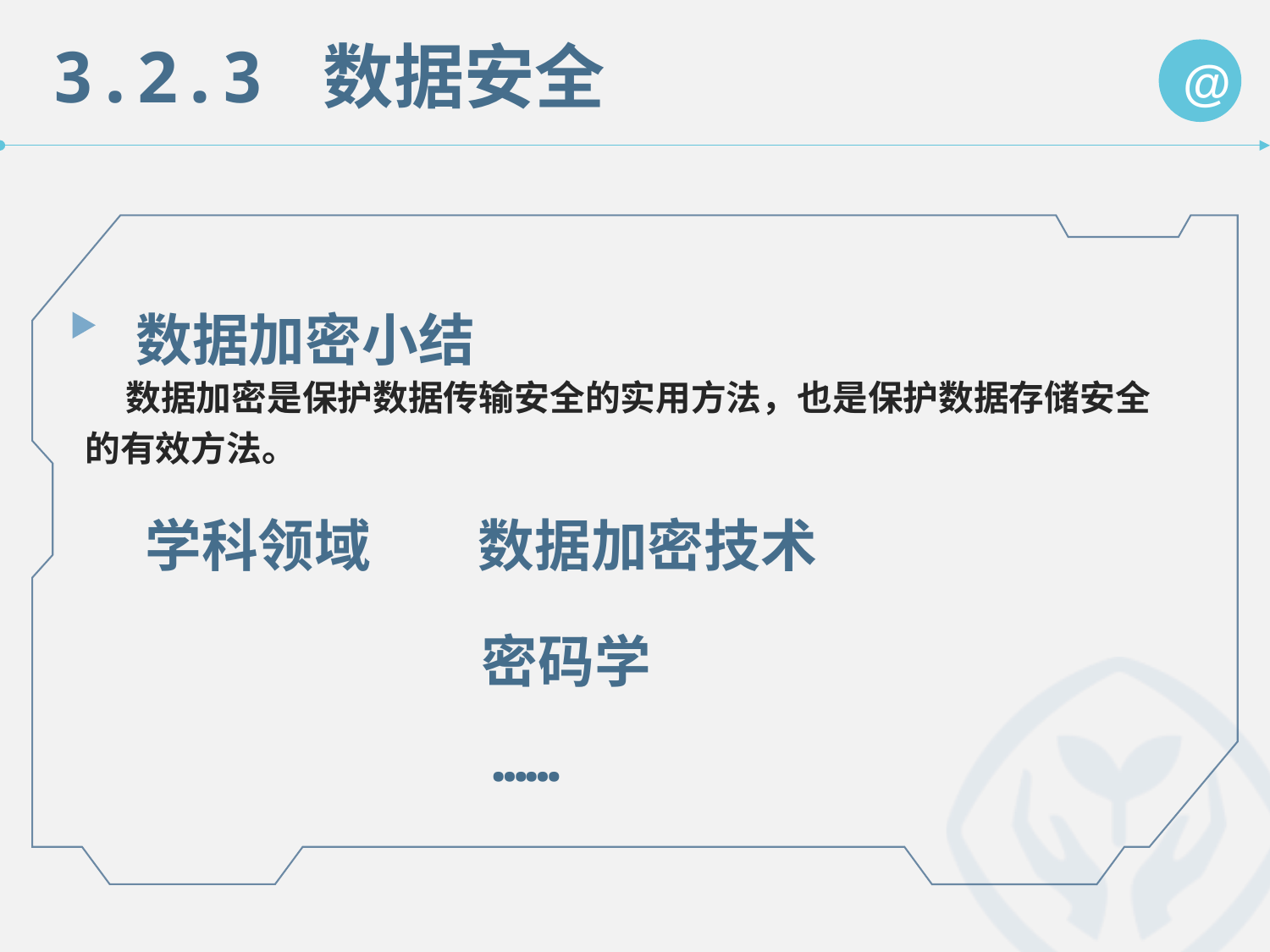

3.2.3 数据安全
@

数据加密小结

    数据加密是保护数据传输安全的实用方法，也是保护数据存储安全的有效方法。
学科领域
数据加密技术
密码学
……